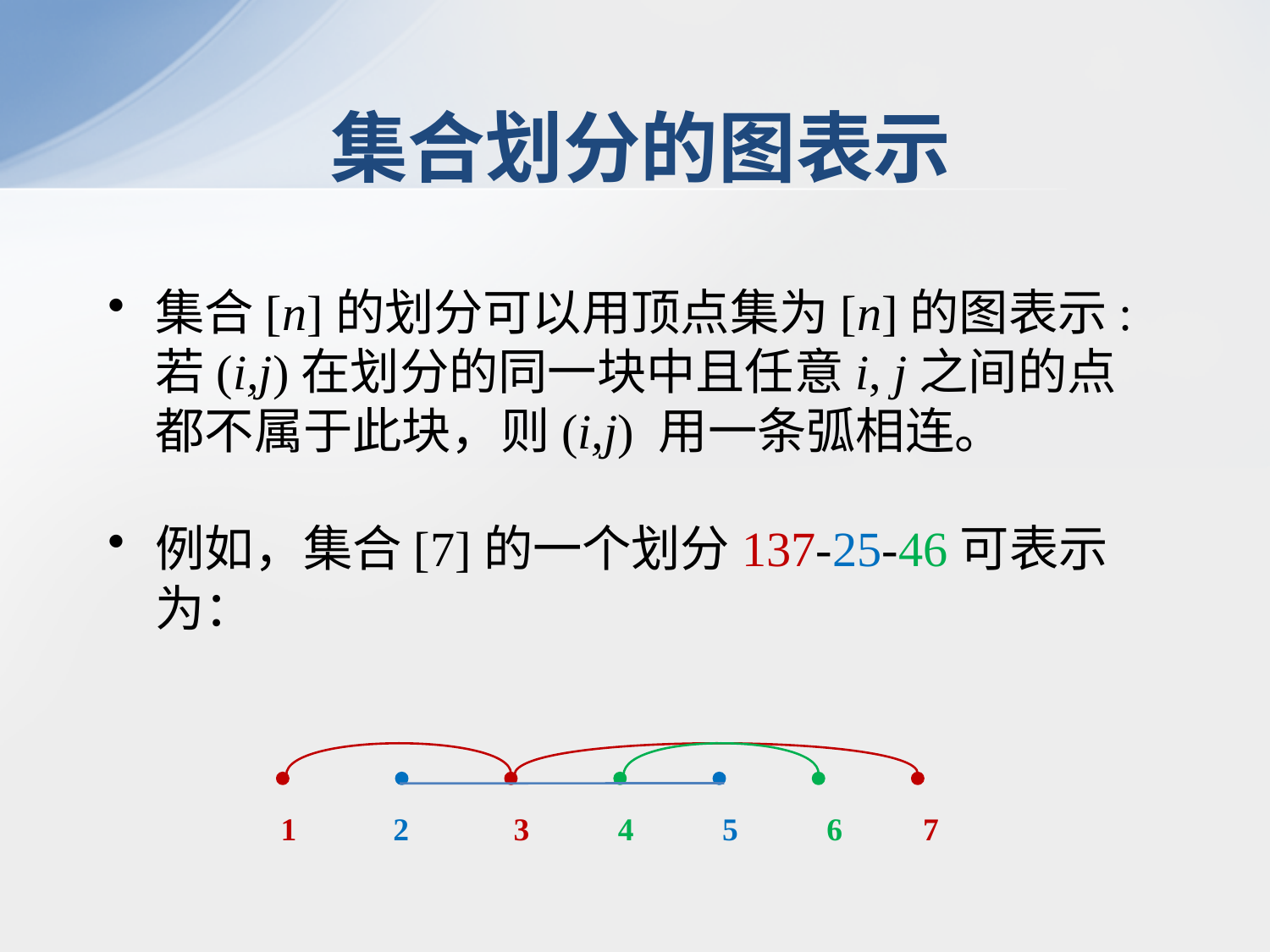

# 集合划分的图表示
集合[n]的划分可以用顶点集为[n]的图表示:若(i,j)在划分的同一块中且任意i, j之间的点都不属于此块，则(i,j) 用一条弧相连。

例如，集合[7]的一个划分137-25-46可表示为：

     1            2             3           4           5           6          7